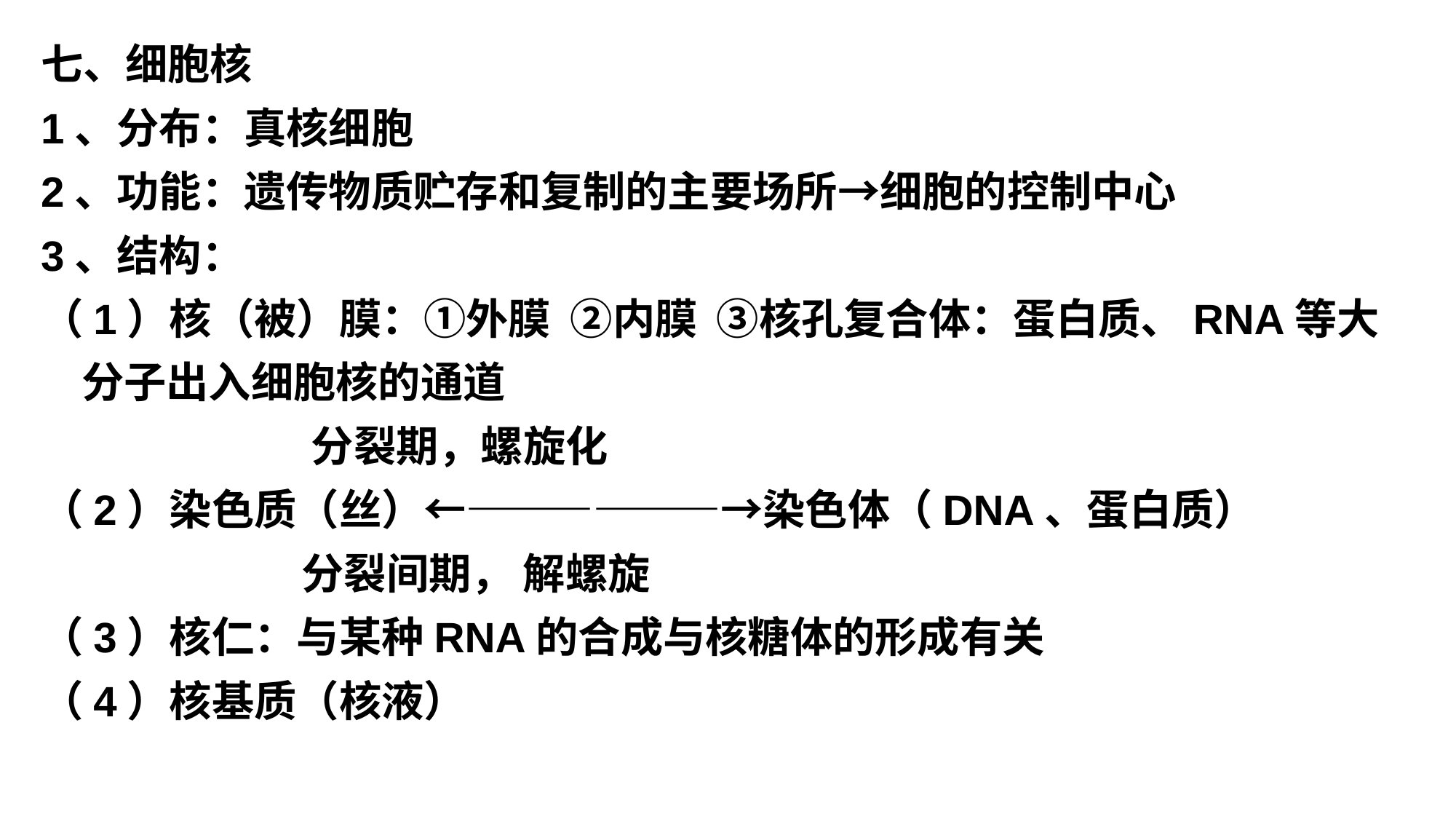

七、细胞核
1、分布：真核细胞
2、功能：遗传物质贮存和复制的主要场所→细胞的控制中心
3、结构：
（1）核（被）膜：①外膜  ②内膜  ③核孔复合体：蛋白质、RNA等大分子出入细胞核的通道
                           分裂期，螺旋化
（2）染色质（丝）←――――――→染色体（DNA、蛋白质）
                          分裂间期， 解螺旋
（3）核仁：与某种RNA的合成与核糖体的形成有关
（4）核基质（核液）